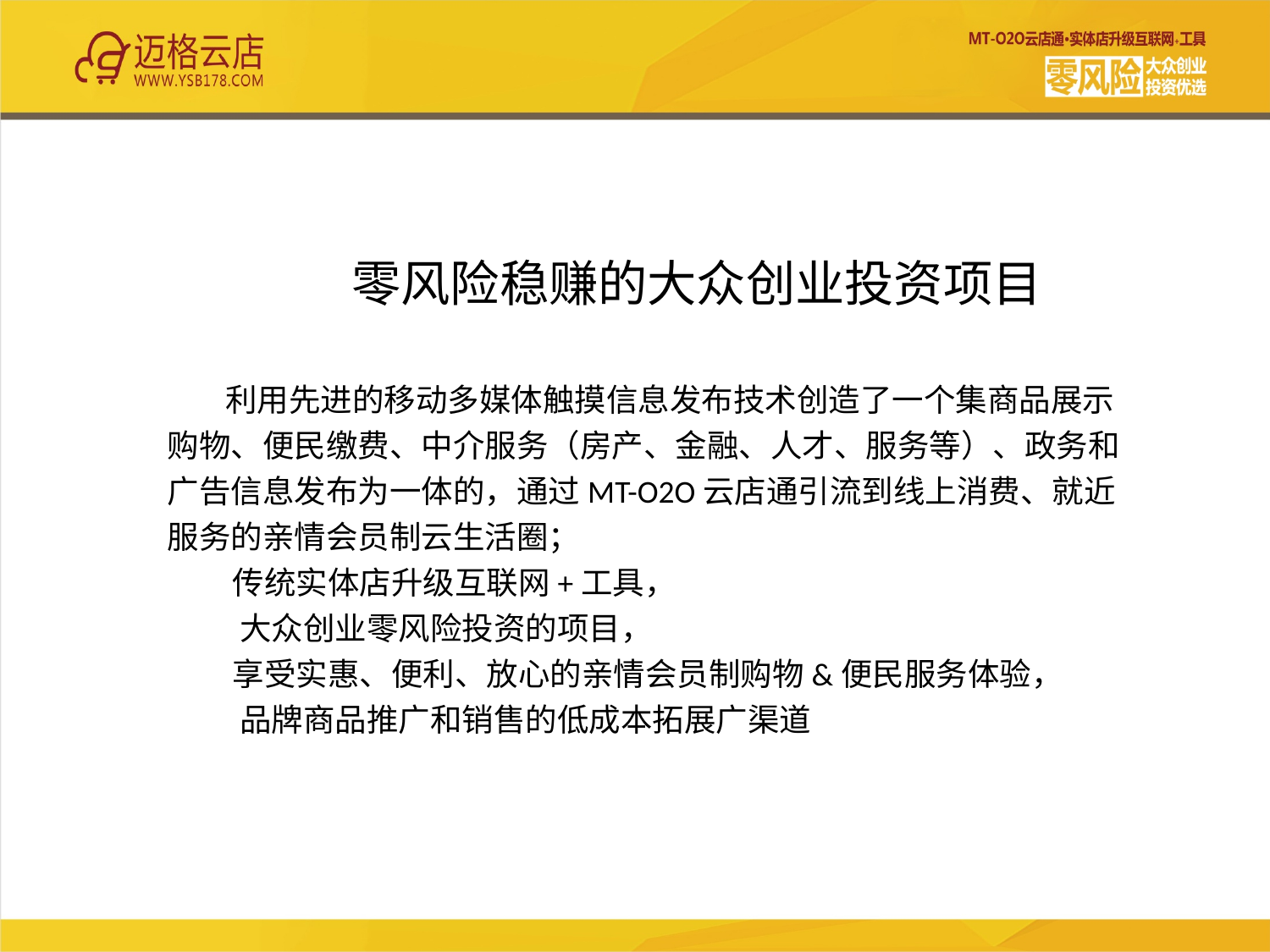

零风险稳赚的大众创业投资项目
       利用先进的移动多媒体触摸信息发布技术创造了一个集商品展示购物、便民缴费、中介服务（房产、金融、人才、服务等）、政务和广告信息发布为一体的，通过MT-O2O云店通引流到线上消费、就近服务的亲情会员制云生活圈；
        传统实体店升级互联网+工具，
         大众创业零风险投资的项目，
        享受实惠、便利、放心的亲情会员制购物&便民服务体验，
         品牌商品推广和销售的低成本拓展广渠道